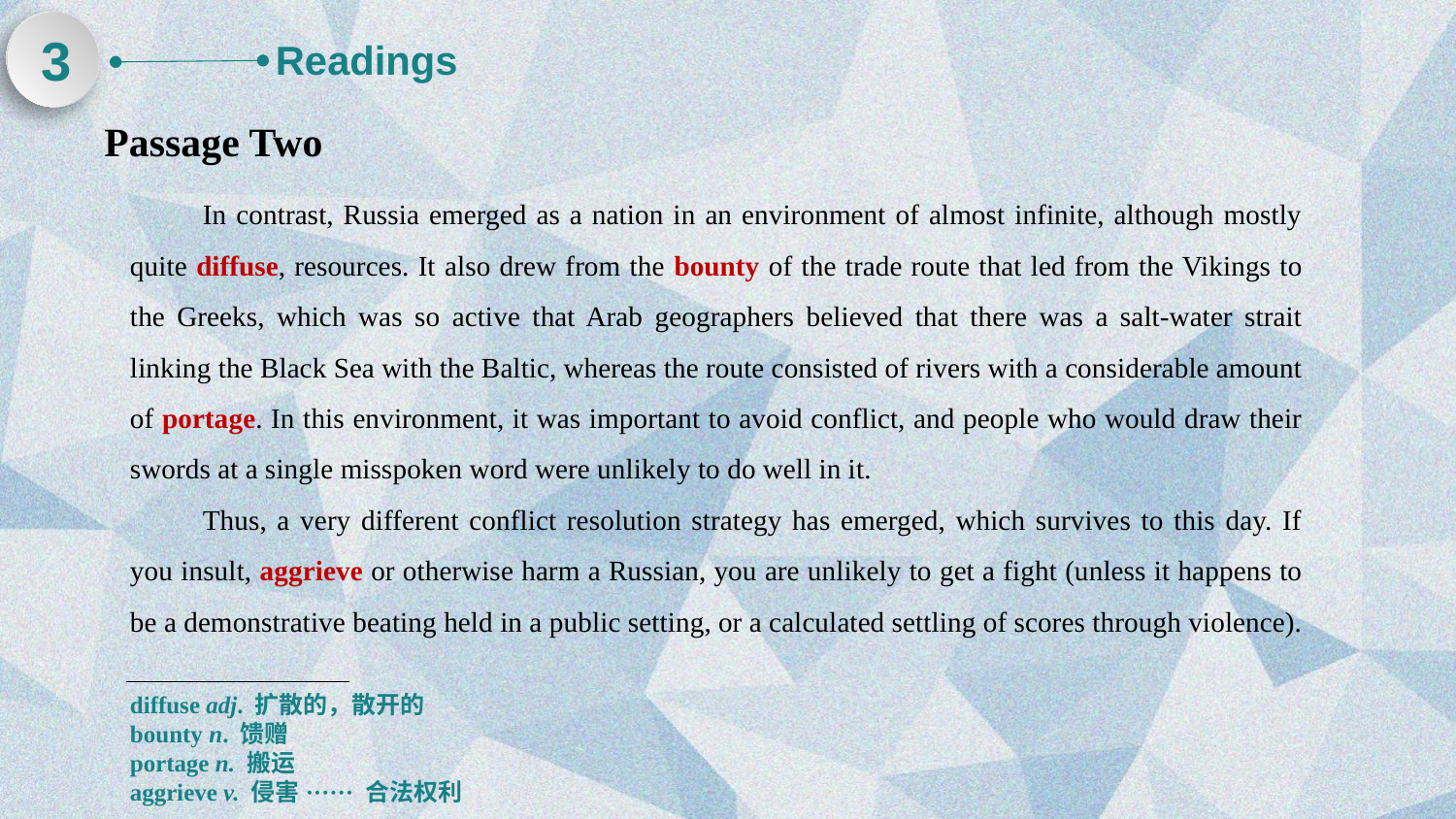

3
Readings
Passage Two
In contrast, Russia emerged as a nation in an environment of almost infinite, although mostly quite diffuse, resources. It also drew from the bounty of the trade route that led from the Vikings to the Greeks, which was so active that Arab geographers believed that there was a salt-water strait linking the Black Sea with the Baltic, whereas the route consisted of rivers with a considerable amount of portage. In this environment, it was important to avoid conflict, and people who would draw their swords at a single misspoken word were unlikely to do well in it.
Thus, a very different conflict resolution strategy has emerged, which survives to this day. If you insult, aggrieve or otherwise harm a Russian, you are unlikely to get a fight (unless it happens to be a demonstrative beating held in a public setting, or a calculated settling of scores through violence).
diffuse adj. 扩散的，散开的
bounty n. 馈赠
portage n. 搬运
aggrieve v. 侵害······ 合法权利